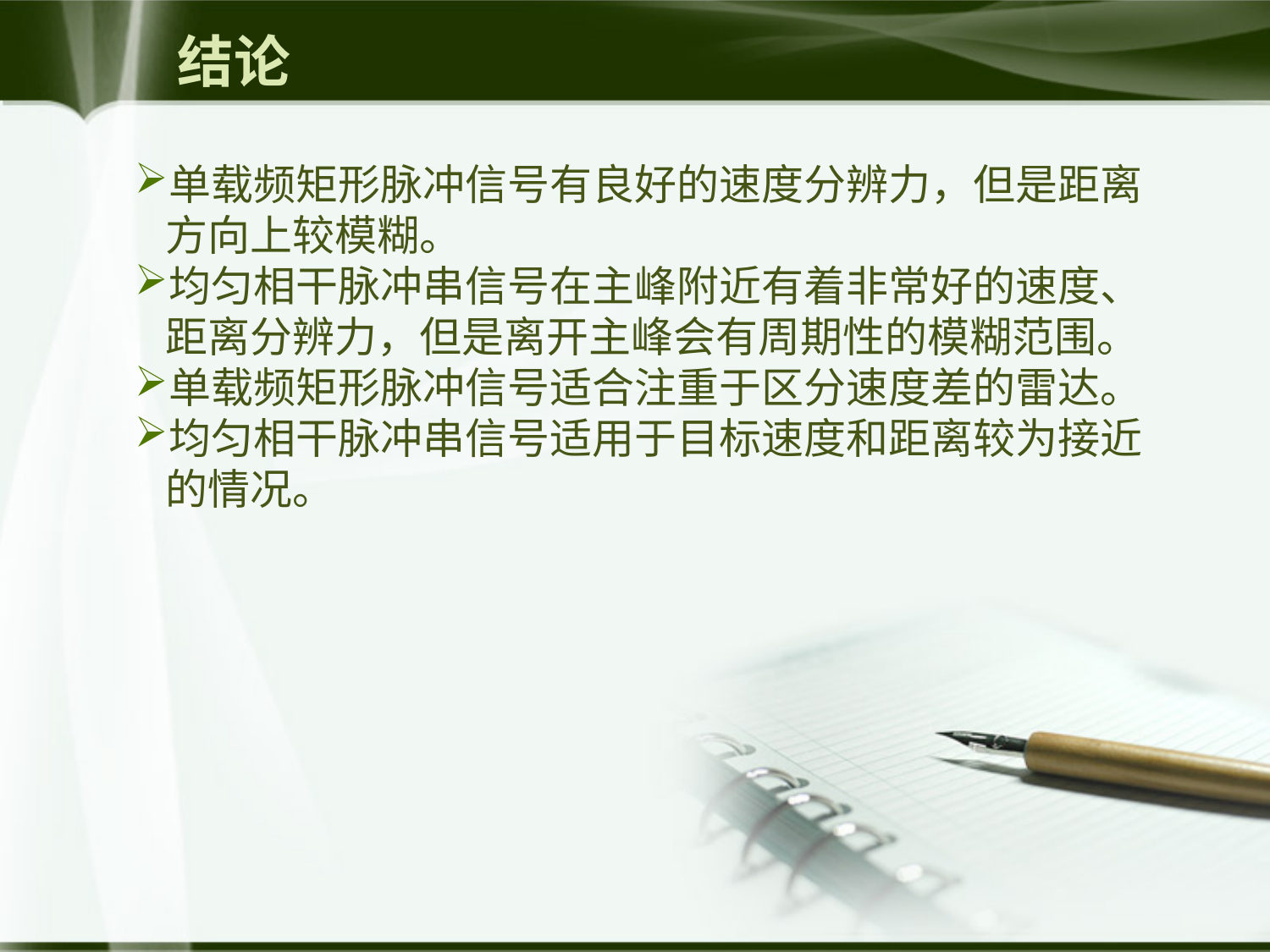

# 结论
单载频矩形脉冲信号有良好的速度分辨力，但是距离方向上较模糊。
均匀相干脉冲串信号在主峰附近有着非常好的速度、距离分辨力，但是离开主峰会有周期性的模糊范围。
单载频矩形脉冲信号适合注重于区分速度差的雷达。
均匀相干脉冲串信号适用于目标速度和距离较为接近的情况。